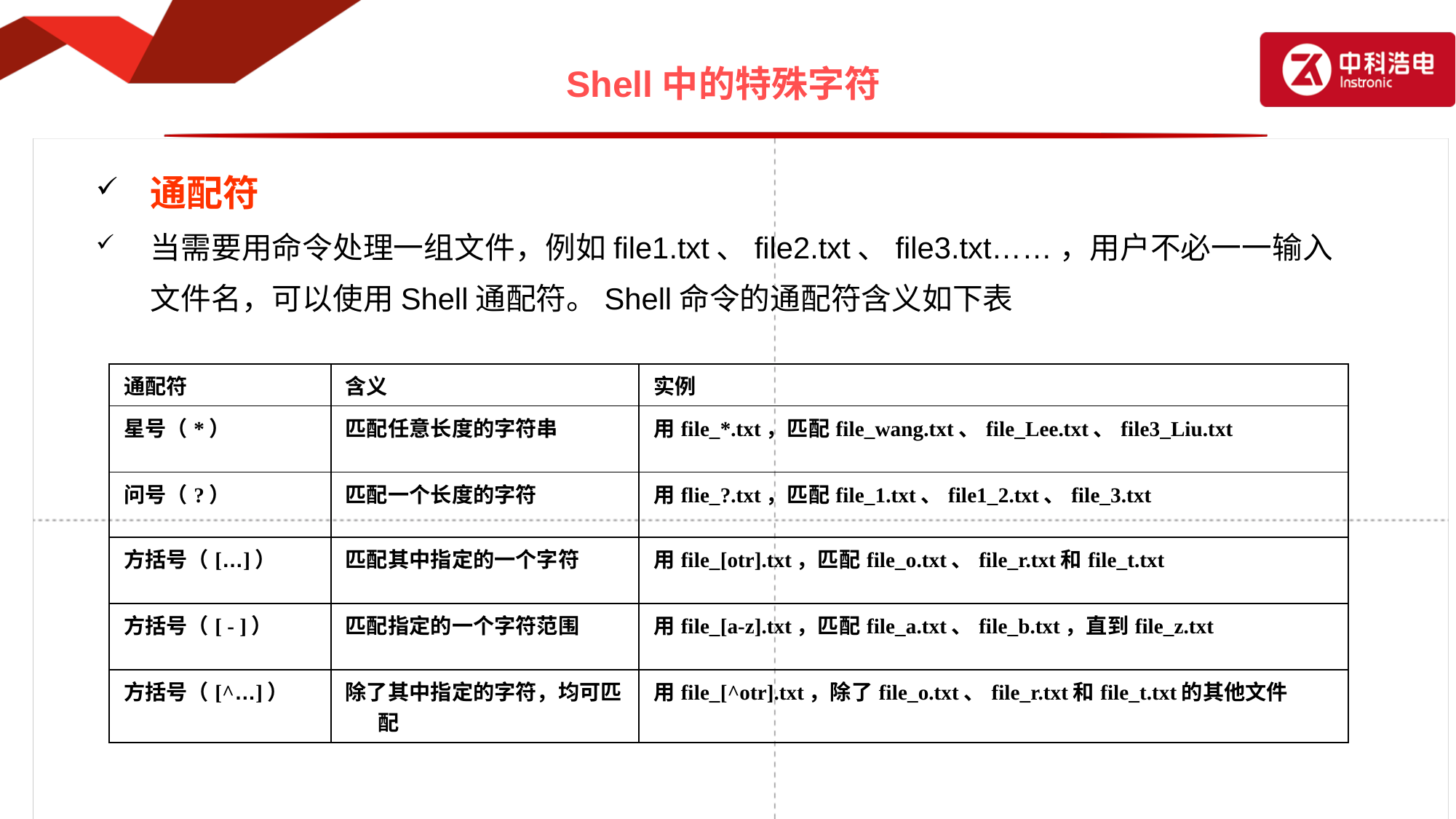

# Shell中的特殊字符
通配符
当需要用命令处理一组文件，例如file1.txt、file2.txt、file3.txt……，用户不必一一输入文件名，可以使用Shell通配符。Shell命令的通配符含义如下表
| 通配符 | 含义 | 实例 |
| --- | --- | --- |
| 星号（\*） | 匹配任意长度的字符串 | 用file\_\*.txt，匹配file\_wang.txt、file\_Lee.txt、file3\_Liu.txt |
| 问号（?） | 匹配一个长度的字符 | 用flie\_?.txt，匹配file\_1.txt、file1\_2.txt、file\_3.txt |
| 方括号（[…]） | 匹配其中指定的一个字符 | 用file\_[otr].txt，匹配file\_o.txt、file\_r.txt和file\_t.txt |
| 方括号（[ - ]） | 匹配指定的一个字符范围 | 用file\_[a-z].txt，匹配file\_a.txt、file\_b.txt，直到file\_z.txt |
| 方括号（[^…]） | 除了其中指定的字符，均可匹配 | 用file\_[^otr].txt，除了file\_o.txt、file\_r.txt和file\_t.txt的其他文件 |